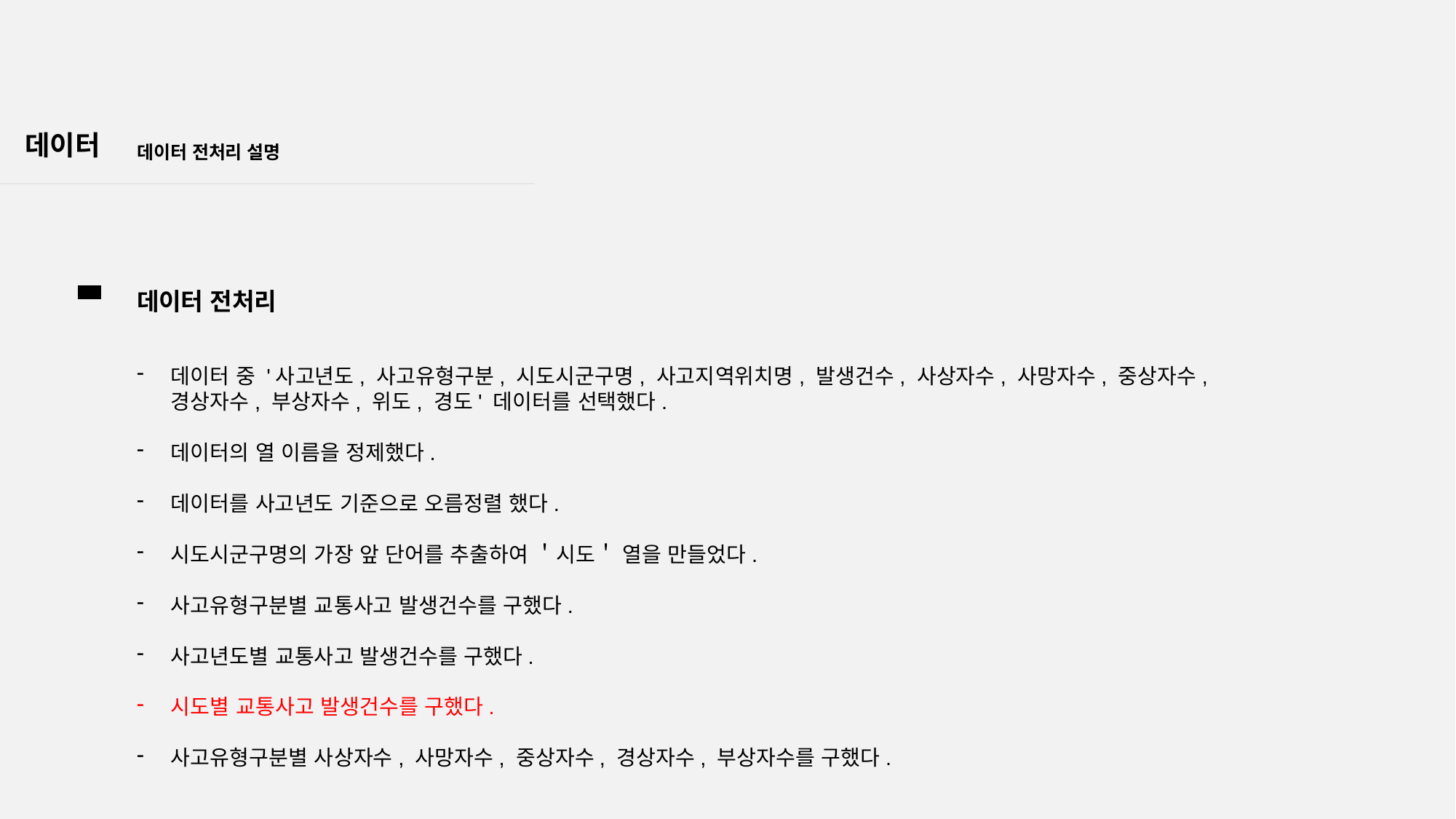

데이터 전처리 설명
데이터
데이터 전처리

데이터 중 '사고년도, 사고유형구분, 시도시군구명, 사고지역위치명, 발생건수, 사상자수, 사망자수, 중상자수, 경상자수, 부상자수, 위도, 경도' 데이터를 선택했다.

데이터의 열 이름을 정제했다.

데이터를 사고년도 기준으로 오름정렬 했다.

시도시군구명의 가장 앞 단어를 추출하여 ＇시도＇ 열을 만들었다.

사고유형구분별 교통사고 발생건수를 구했다.

사고년도별 교통사고 발생건수를 구했다.

시도별 교통사고 발생건수를 구했다.

사고유형구분별 사상자수, 사망자수, 중상자수, 경상자수, 부상자수를 구했다.